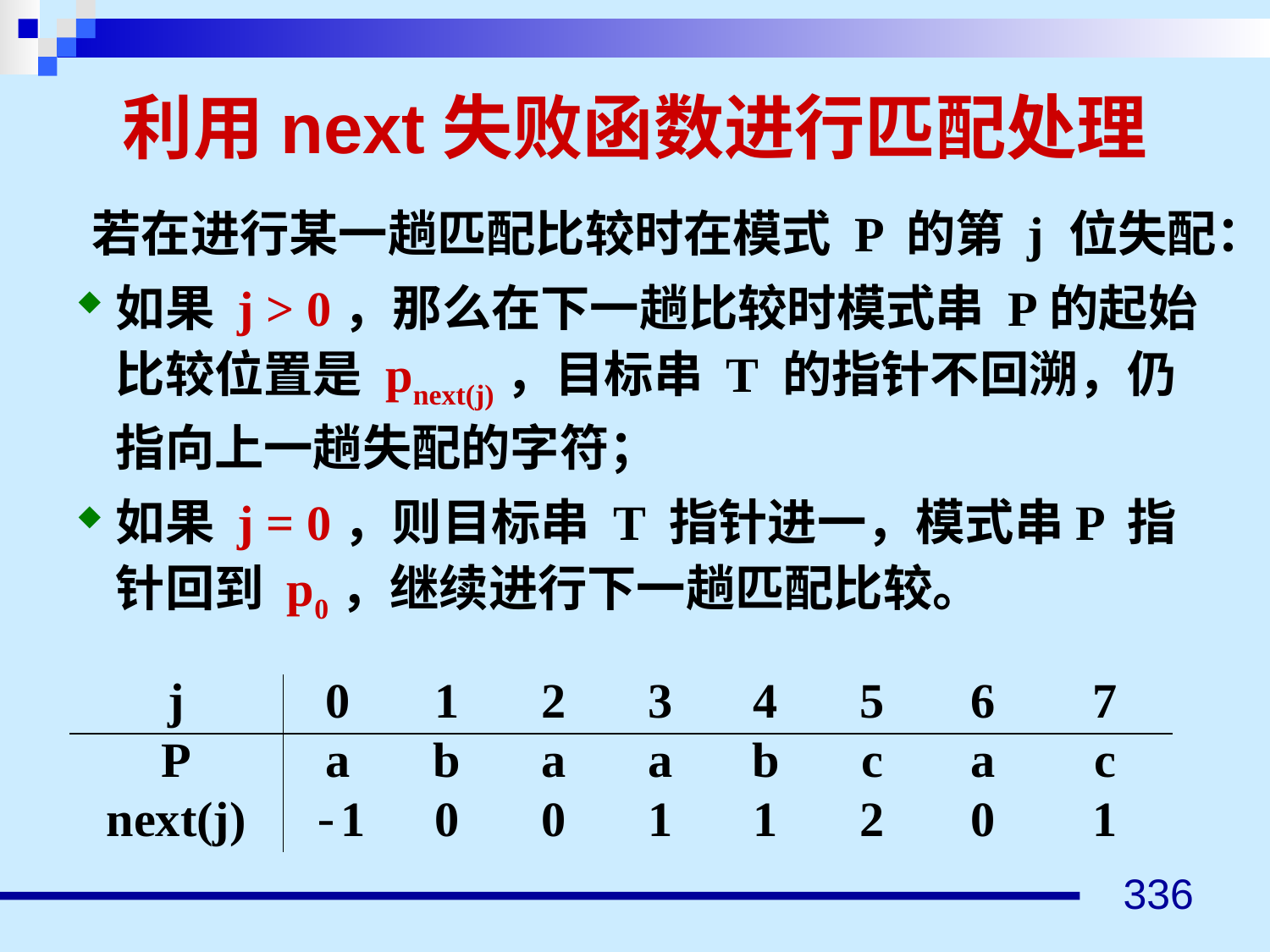

# 利用next失败函数进行匹配处理
      若在进行某一趟匹配比较时在模式 P 的第 j 位失配：
如果 j > 0，那么在下一趟比较时模式串 P的起始比较位置是 pnext(j)，目标串 T 的指针不回溯，仍指向上一趟失配的字符；
如果 j = 0，则目标串 T 指针进一，模式串P 指针回到 p0，继续进行下一趟匹配比较。
| j | 0 | 1 | 2 | 3 | 4 | 5 | 6 | 7 |
| --- | --- | --- | --- | --- | --- | --- | --- | --- |
| P | a | b | a | a | b | c | a | c |
| next(j) | -1 | 0 | 0 | 1 | 1 | 2 | 0 | 1 |
336